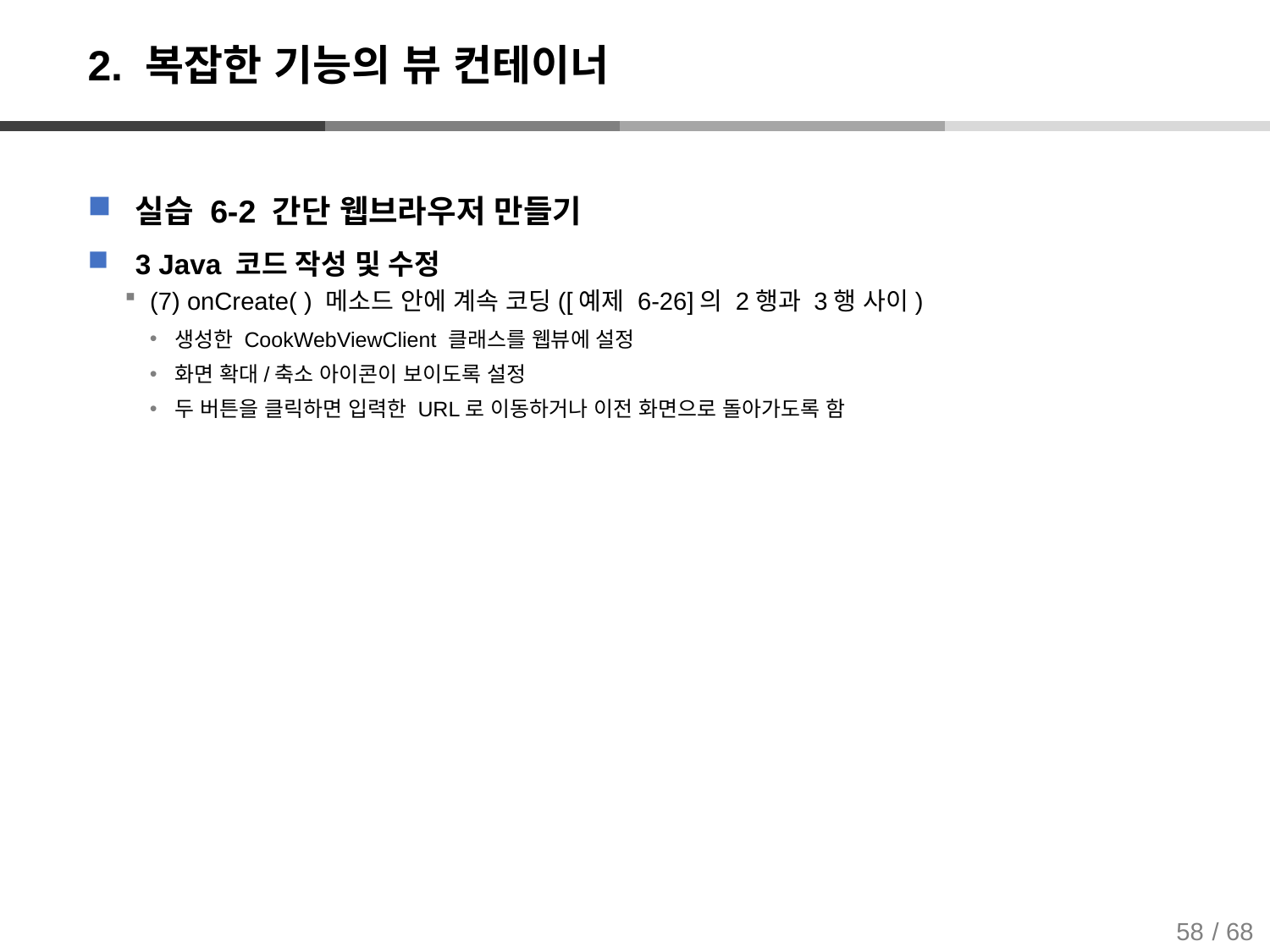

# 2. 복잡한 기능의 뷰 컨테이너
실습 6-2 간단 웹브라우저 만들기
3 Java 코드 작성 및 수정
(7) onCreate( ) 메소드 안에 계속 코딩([예제 6-26]의 2행과 3행 사이)
생성한 CookWebViewClient 클래스를 웹뷰에 설정
화면 확대/축소 아이콘이 보이도록 설정
두 버튼을 클릭하면 입력한 URL로 이동하거나 이전 화면으로 돌아가도록 함